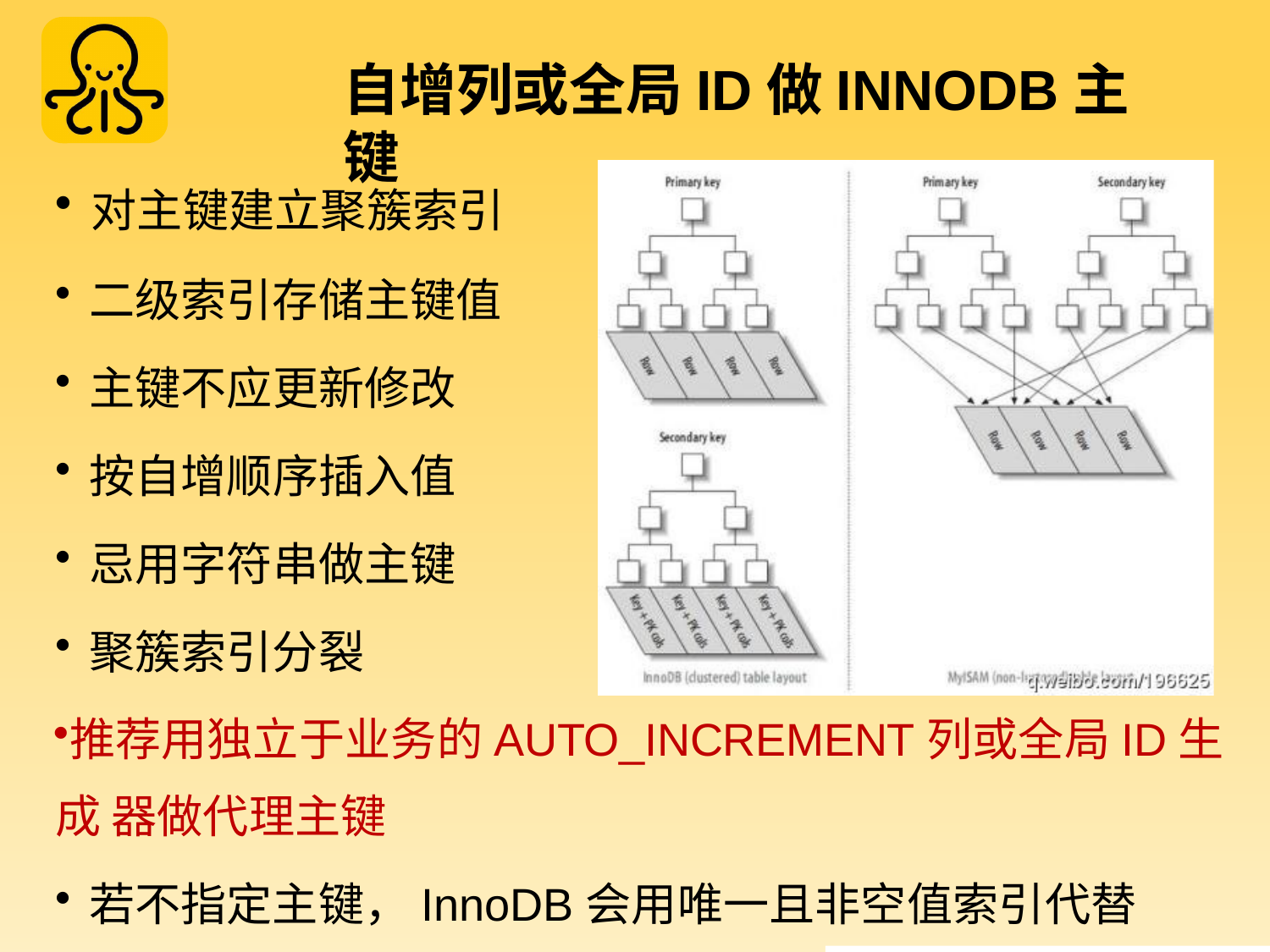

# 自增列或全局ID做INNODB主键

对主键建立聚簇索引
二级索引存储主键值
主键不应更新修改
按自增顺序插入值
忌用字符串做主键
聚簇索引分裂
推荐用独立于业务的AUTO_INCREMENT列或全局ID生成 器做代理主键
若不指定主键，InnoDB会用唯一且非空值索引代替